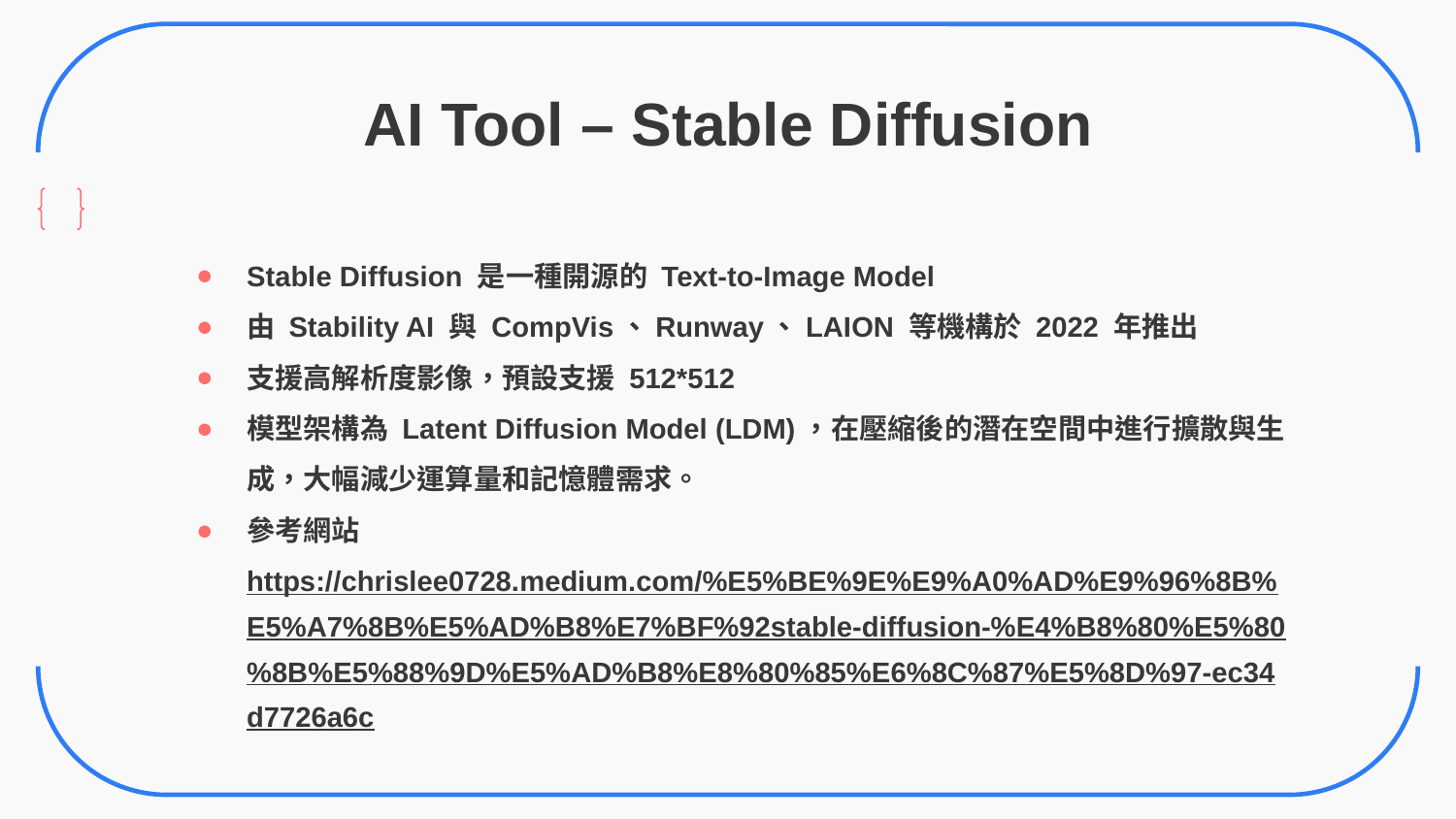

# AI Tool – Stable Diffusion
Stable Diffusion 是一種開源的 Text-to-Image Model
由 Stability AI 與 CompVis、Runway、LAION 等機構於 2022 年推出
支援高解析度影像，預設支援 512*512
模型架構為 Latent Diffusion Model (LDM)，在壓縮後的潛在空間中進行擴散與生成，大幅減少運算量和記憶體需求。
參考網站https://chrislee0728.medium.com/%E5%BE%9E%E9%A0%AD%E9%96%8B%E5%A7%8B%E5%AD%B8%E7%BF%92stable-diffusion-%E4%B8%80%E5%80%8B%E5%88%9D%E5%AD%B8%E8%80%85%E6%8C%87%E5%8D%97-ec34d7726a6c